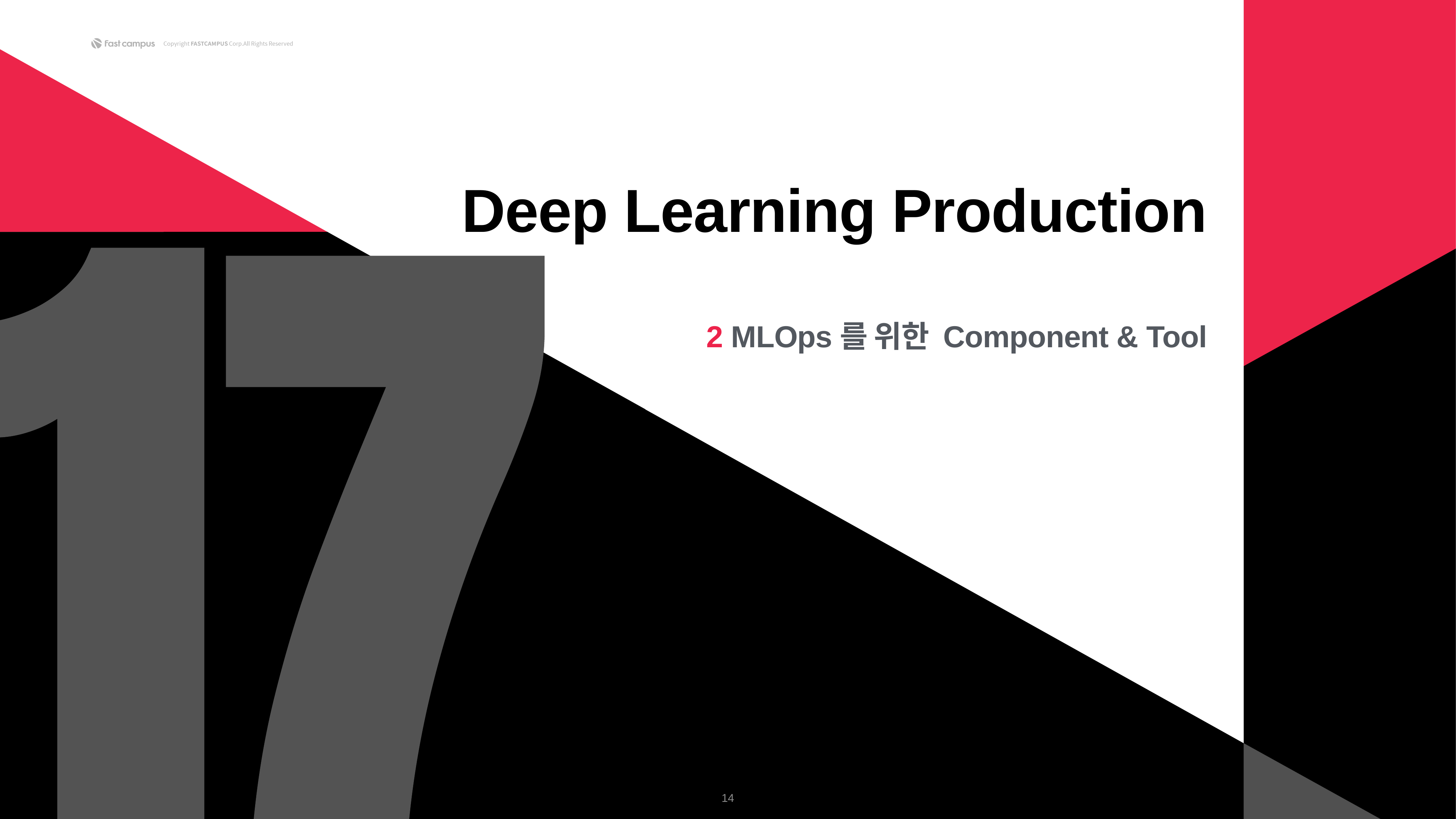

1
7
Deep Learning Production

2 MLOps를 위한 Component & Tool

14